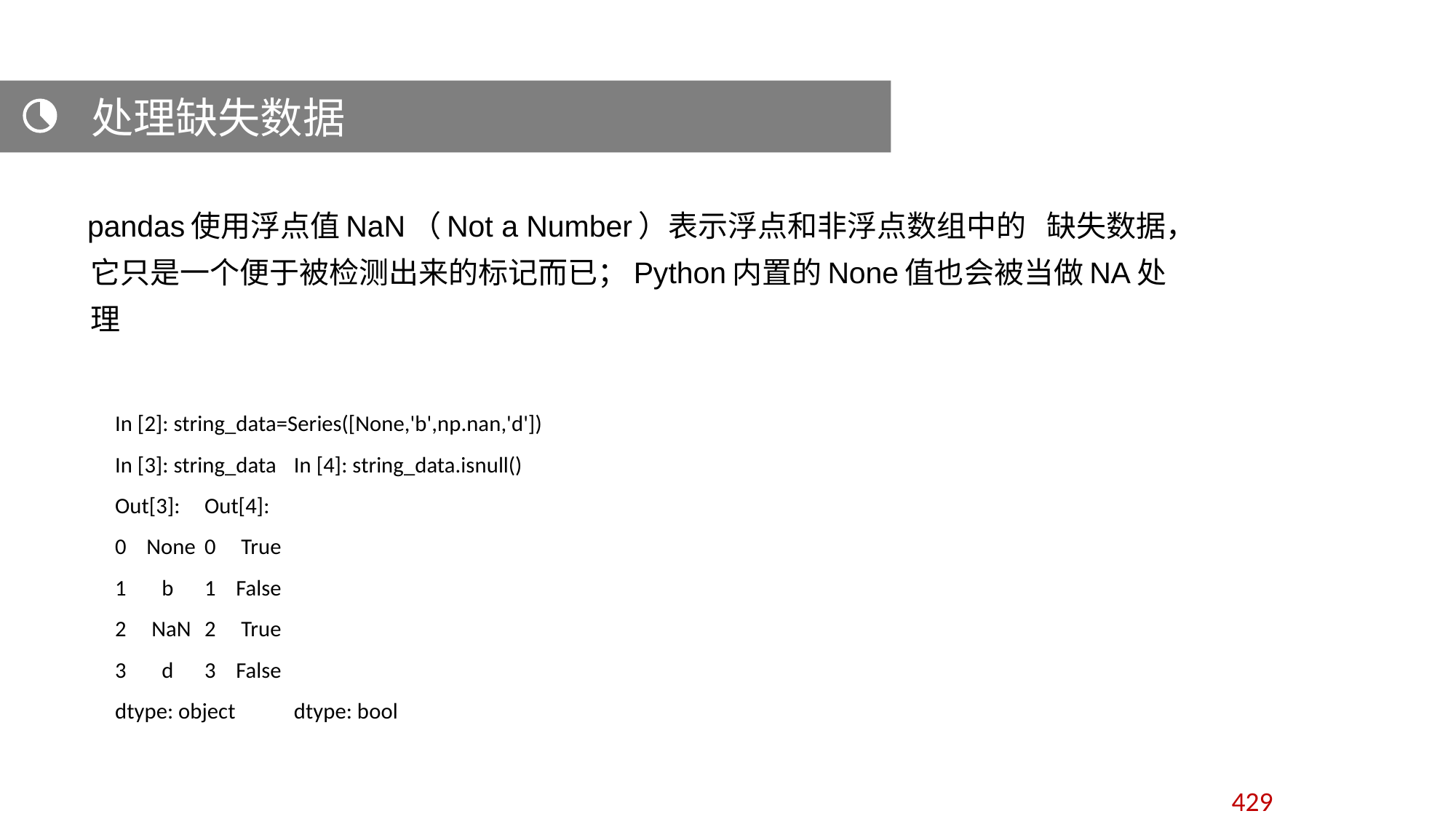

处理缺失数据

   pandas使用浮点值NaN（Not a Number）表示浮点和非浮点数组中的   缺失数据，它只是一个便于被检测出来的标记而已；Python内置的None值也会被当做NA处理

In [2]: string_data=Series([None,'b',np.nan,'d'])
In [3]: string_data				In [4]: string_data.isnull()
Out[3]: 					Out[4]:
0    None					0     True
1       b					1    False
2     NaN					2     True
3       d					3    False
dtype: object					dtype: bool

429